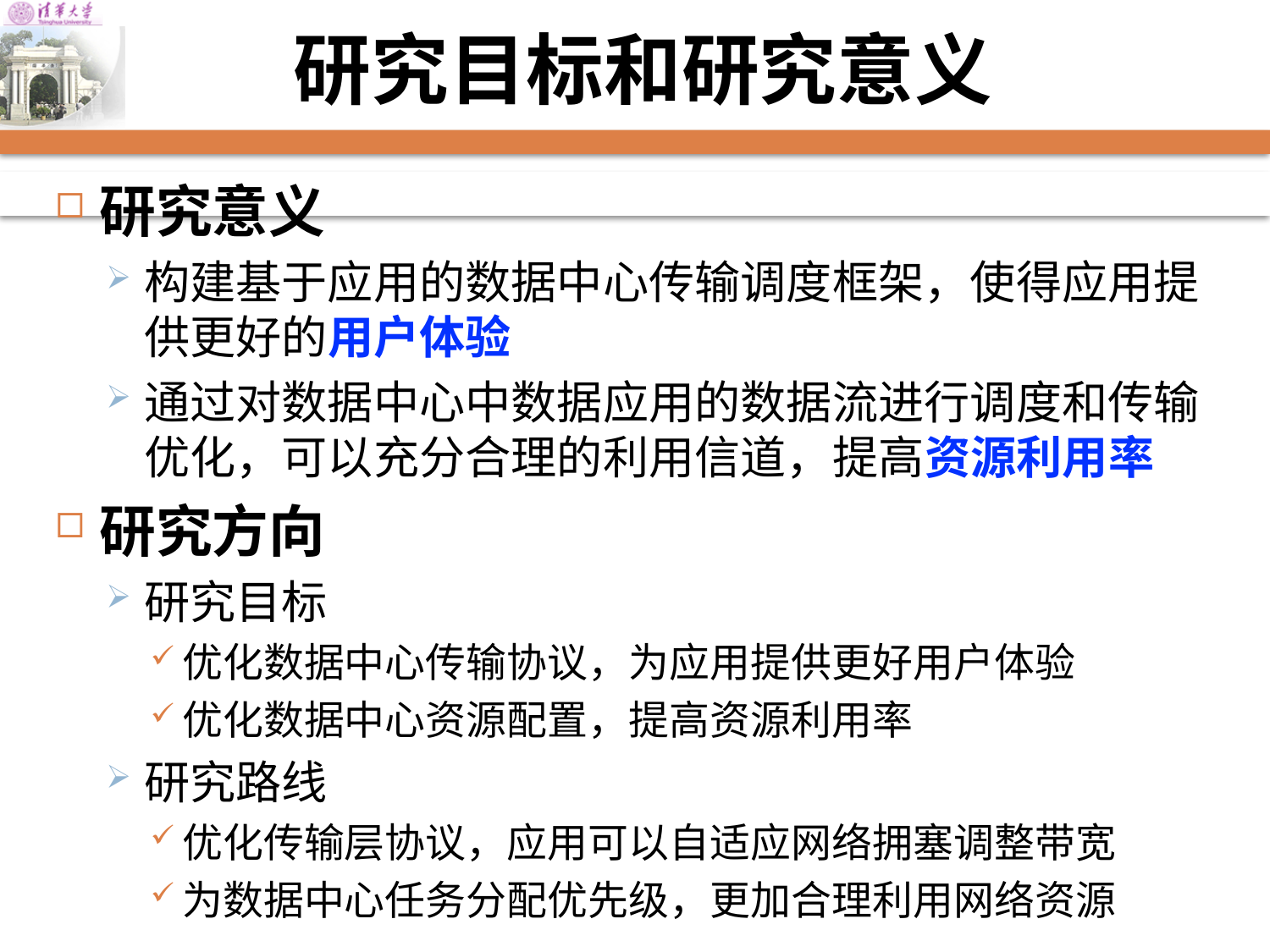

# 研究目标和研究意义
研究意义
构建基于应用的数据中心传输调度框架，使得应用提供更好的用户体验
通过对数据中心中数据应用的数据流进行调度和传输优化，可以充分合理的利用信道，提高资源利用率
研究方向
研究目标
优化数据中心传输协议，为应用提供更好用户体验
优化数据中心资源配置，提高资源利用率
研究路线
优化传输层协议，应用可以自适应网络拥塞调整带宽
为数据中心任务分配优先级，更加合理利用网络资源